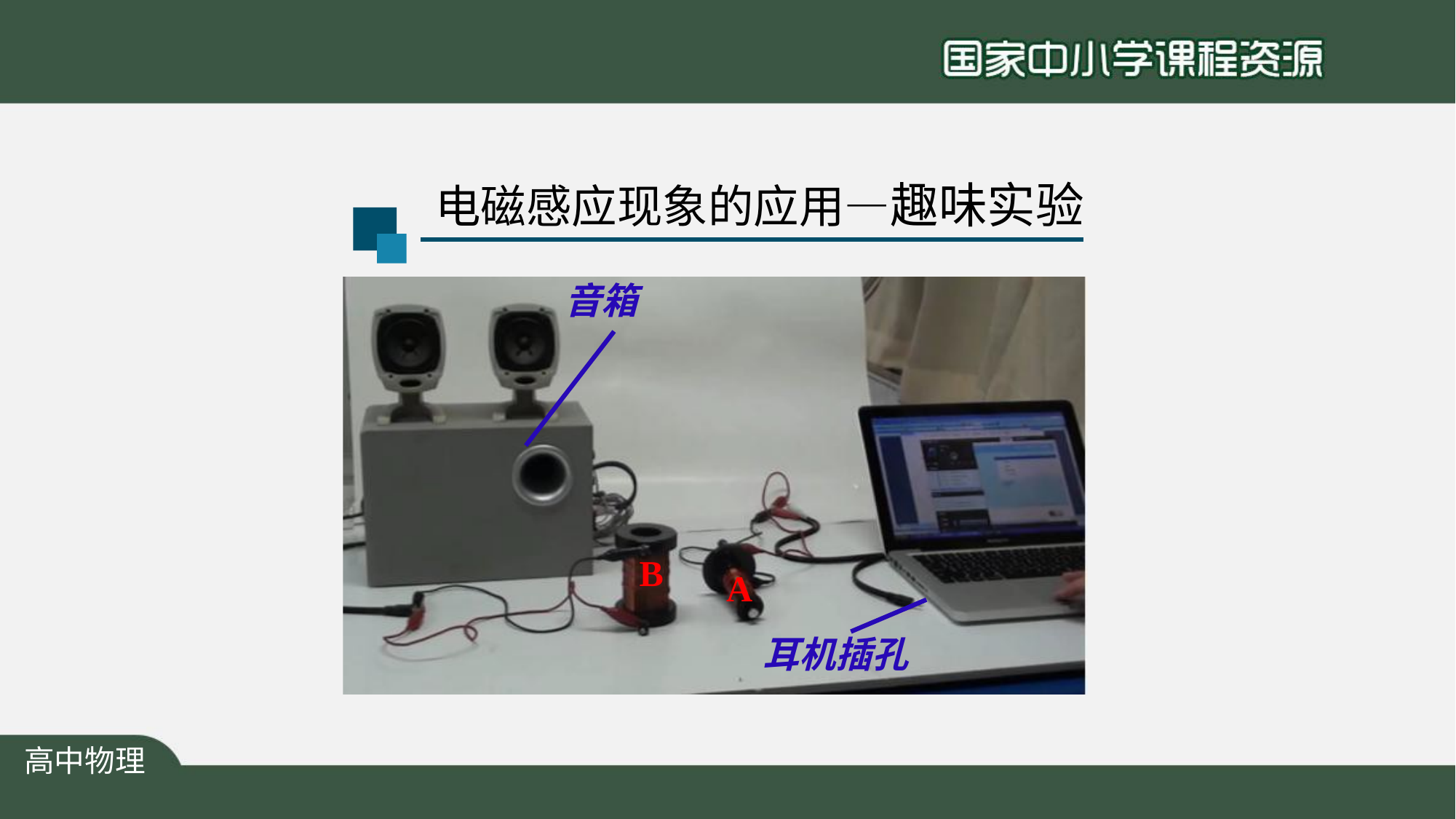

# 电磁感应现象的应用—趣味实验

音箱

B
A

耳机插孔
高中物理